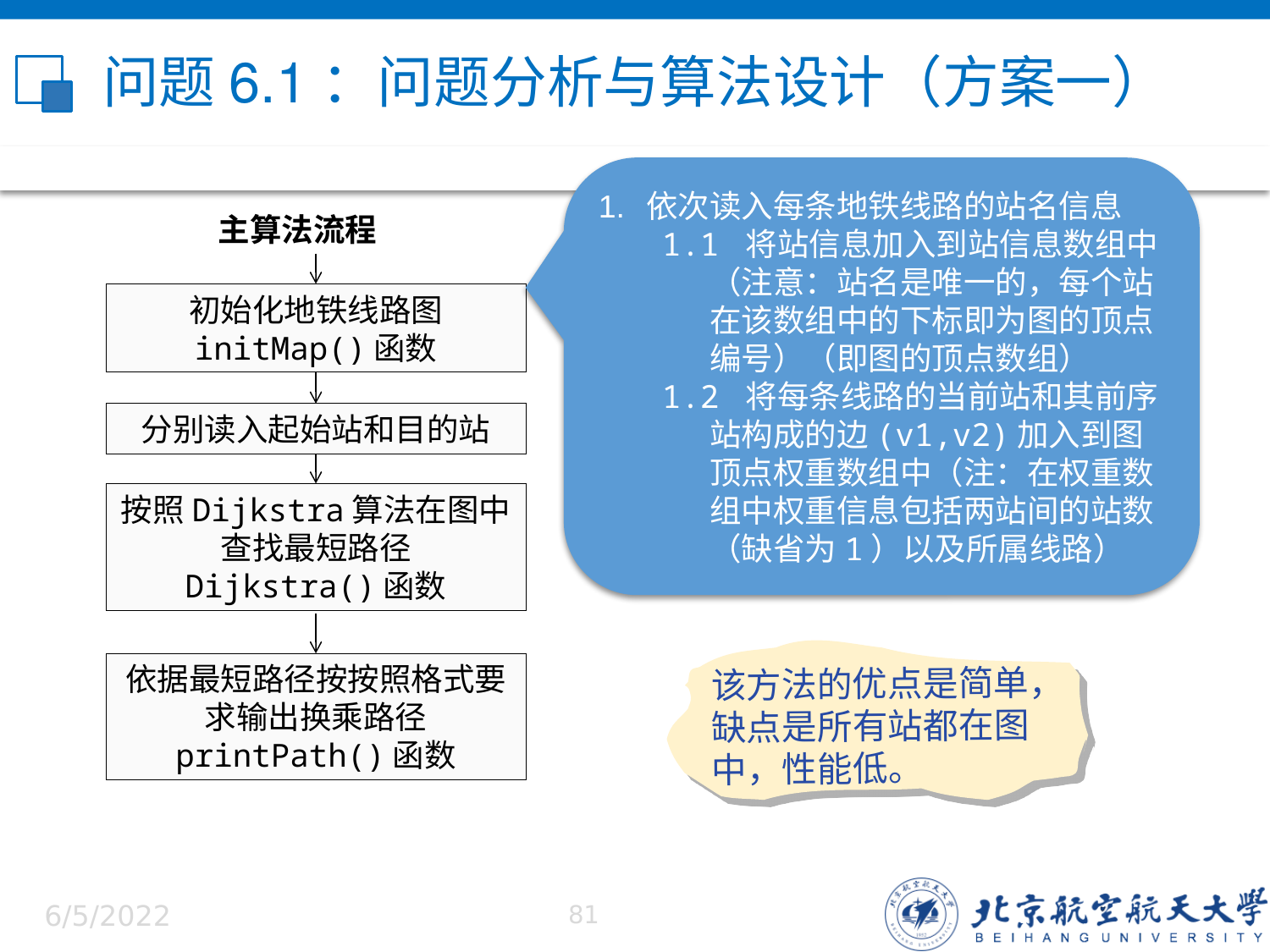

# 问题6.1：问题分析与算法设计（方案一）
依次读入每条地铁线路的站名信息
1.1 将站信息加入到站信息数组中（注意：站名是唯一的，每个站在该数组中的下标即为图的顶点编号）（即图的顶点数组）
1.2 将每条线路的当前站和其前序站构成的边(v1,v2)加入到图顶点权重数组中（注：在权重数组中权重信息包括两站间的站数（缺省为1）以及所属线路）
主算法流程
初始化地铁线路图
initMap()函数
分别读入起始站和目的站
按照Dijkstra算法在图中查找最短路径
Dijkstra()函数
依据最短路径按按照格式要求输出换乘路径
printPath()函数

该方法的优点是简单，缺点是所有站都在图中，性能低。
6/5/2022
81